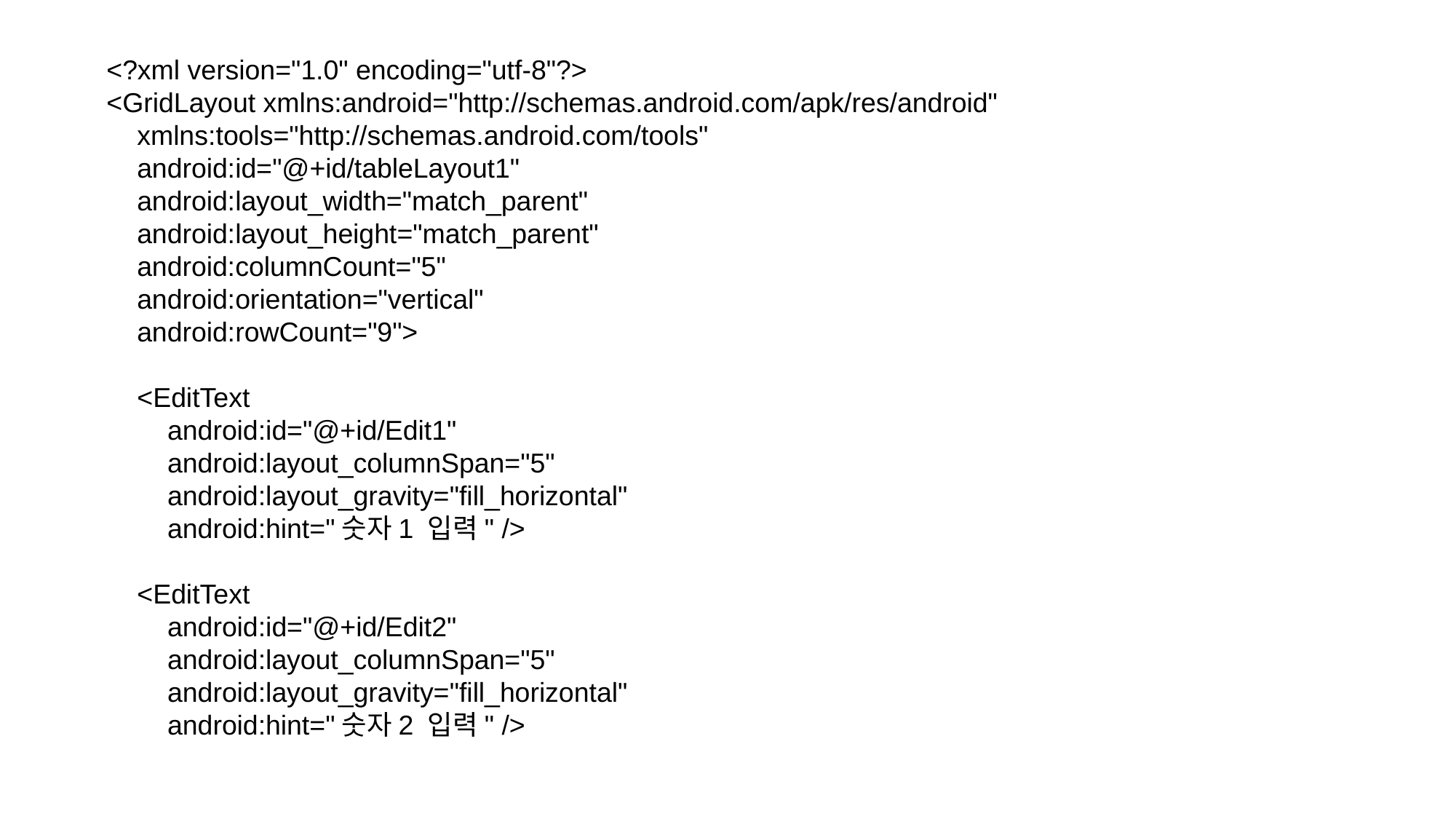

<?xml version="1.0" encoding="utf-8"?>
<GridLayout xmlns:android="http://schemas.android.com/apk/res/android"
    xmlns:tools="http://schemas.android.com/tools"
    android:id="@+id/tableLayout1"
    android:layout_width="match_parent"
    android:layout_height="match_parent"
    android:columnCount="5"
    android:orientation="vertical"
    android:rowCount="9">

    <EditText
        android:id="@+id/Edit1"
        android:layout_columnSpan="5"
        android:layout_gravity="fill_horizontal"
        android:hint="숫자1 입력" />

    <EditText
        android:id="@+id/Edit2"
        android:layout_columnSpan="5"
        android:layout_gravity="fill_horizontal"
        android:hint="숫자2 입력" />